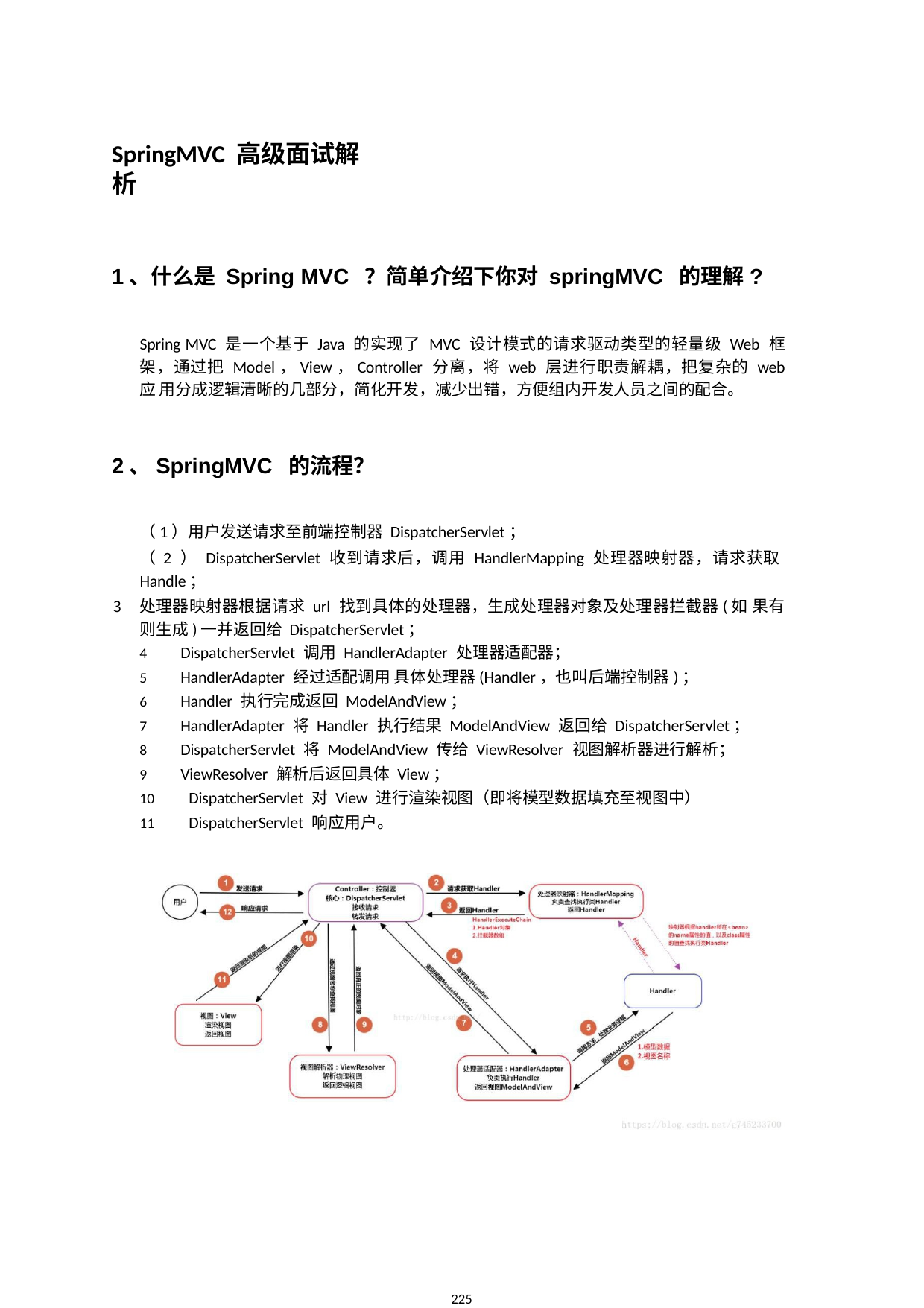

SpringMVC 高级面试解析
1、什么是 Spring MVC ？简单介绍下你对 springMVC 的理解?

Spring MVC 是一个基于 Java 的实现了 MVC 设计模式的请求驱动类型的轻量级 Web 框 架，通过把 Model，View，Controller 分离，将 web 层进行职责解耦，把复杂的 web 应 用分成逻辑清晰的几部分，简化开发，减少出错，方便组内开发人员之间的配合。

2、SpringMVC 的流程？

（1）用户发送请求至前端控制器 DispatcherServlet；
（ 2 ） DispatcherServlet 收到请求后，调用 HandlerMapping 处理器映射器，请求获取
Handle；
处理器映射器根据请求 url 找到具体的处理器，生成处理器对象及处理器拦截器(如 果有则生成)一并返回给 DispatcherServlet；
DispatcherServlet 调用 HandlerAdapter 处理器适配器；
HandlerAdapter 经过适配调用 具体处理器(Handler，也叫后端控制器)；
Handler 执行完成返回 ModelAndView；
HandlerAdapter 将 Handler 执行结果 ModelAndView 返回给 DispatcherServlet；
DispatcherServlet 将 ModelAndView 传给 ViewResolver 视图解析器进行解析；
ViewResolver 解析后返回具体 View；
DispatcherServlet 对 View 进行渲染视图（即将模型数据填充至视图中）
DispatcherServlet 响应用户。

225